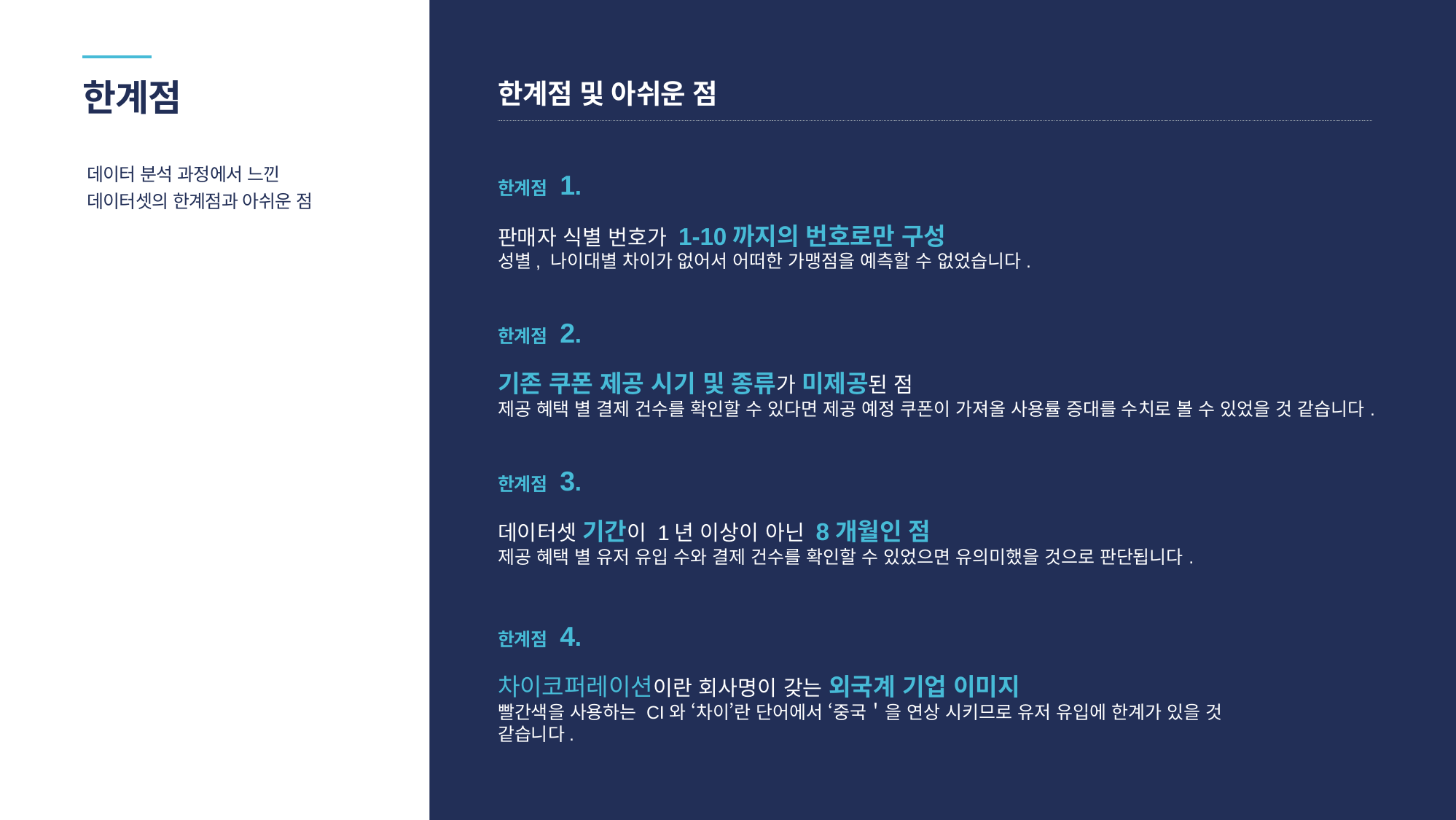

한계점
한계점 및 아쉬운 점
데이터 분석 과정에서 느낀
데이터셋의 한계점과 아쉬운 점
한계점 1.
판매자 식별 번호가 1-10까지의 번호로만 구성
성별, 나이대별 차이가 없어서 어떠한 가맹점을 예측할 수 없었습니다.
한계점 2.
기존 쿠폰 제공 시기 및 종류가 미제공된 점
제공 혜택 별 결제 건수를 확인할 수 있다면 제공 예정 쿠폰이 가져올 사용률 증대를 수치로 볼 수 있었을 것 같습니다.
한계점 3.
데이터셋 기간이 1년 이상이 아닌 8개월인 점
제공 혜택 별 유저 유입 수와 결제 건수를 확인할 수 있었으면 유의미했을 것으로 판단됩니다.
한계점 4.
차이코퍼레이션이란 회사명이 갖는 외국계 기업 이미지
빨간색을 사용하는 CI와 ‘차이’란 단어에서 ‘중국＇을 연상 시키므로 유저 유입에 한계가 있을 것 같습니다.